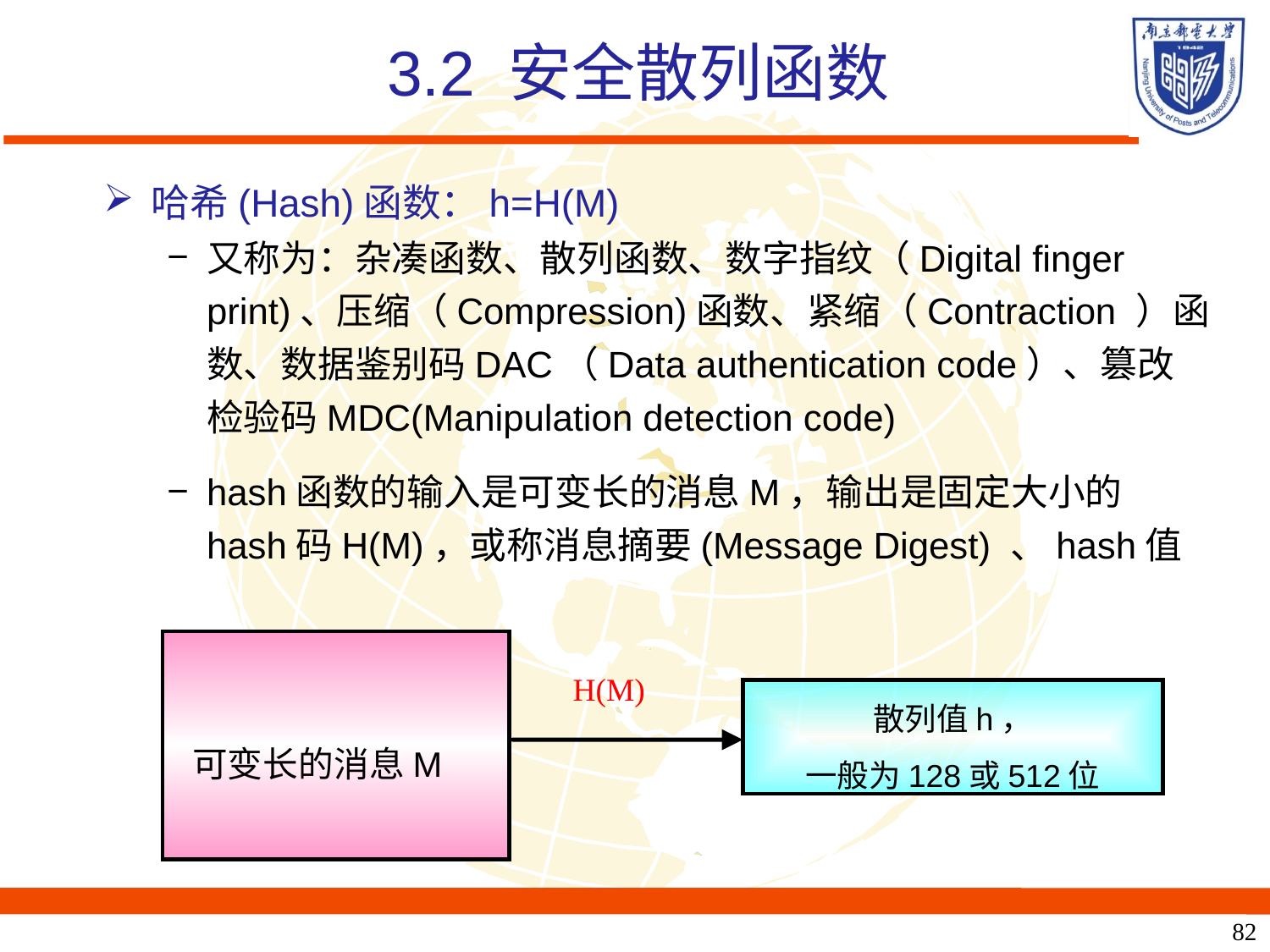

# 3.2 安全散列函数
哈希(Hash)函数：h=H(M)
又称为：杂凑函数、散列函数、数字指纹（Digital finger print)、压缩（Compression)函数、紧缩（Contraction ）函数、数据鉴别码DAC（Data authentication code）、篡改检验码MDC(Manipulation detection code)
hash函数的输入是可变长的消息M，输出是固定大小的hash码H(M)，或称消息摘要(Message Digest) 、hash值

H(M)
散列值h，
一般为128或512位
可变长的消息M

82